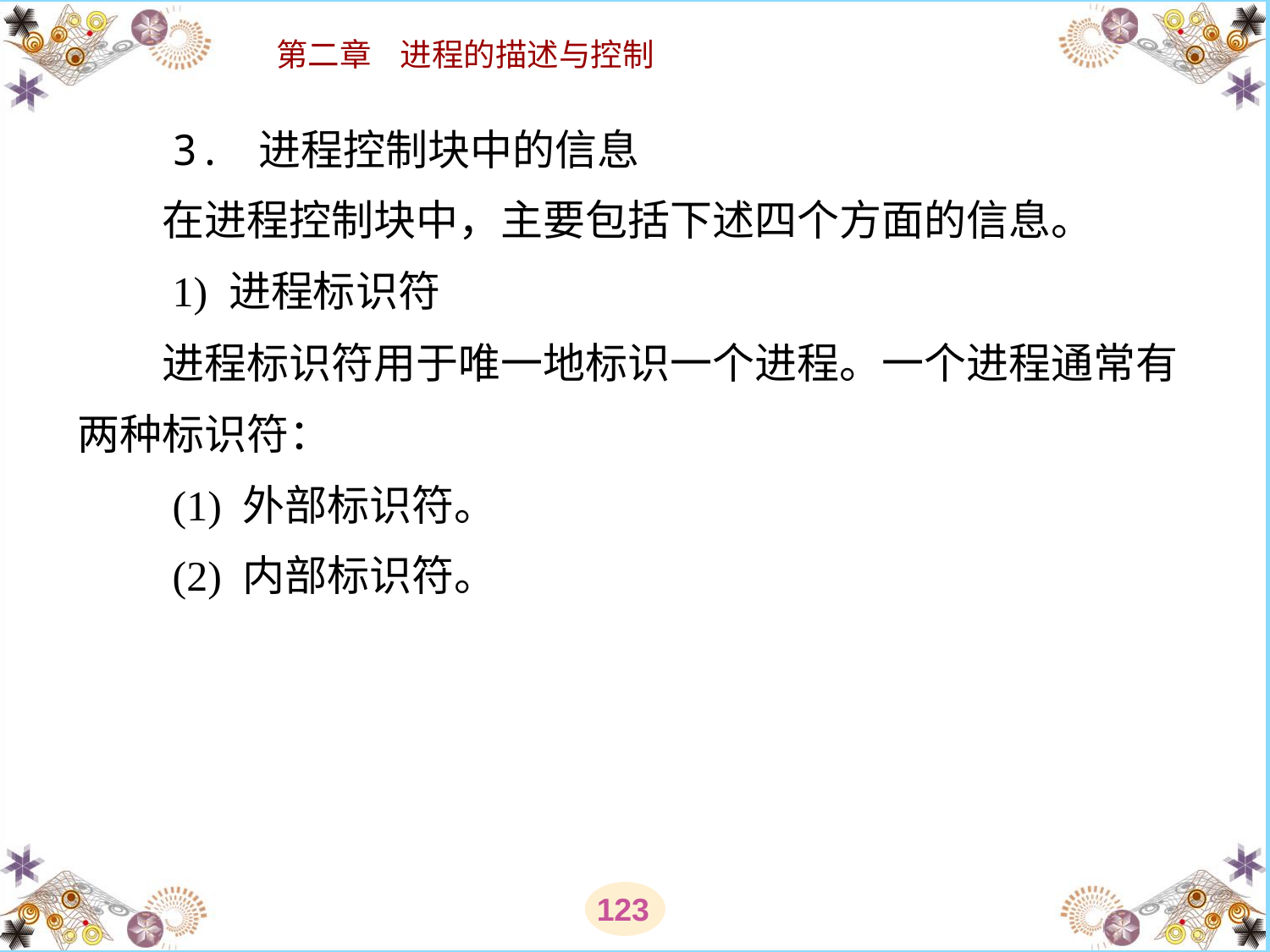

# 3. 进程控制块中的信息 　　在进程控制块中，主要包括下述四个方面的信息。 　　1) 进程标识符 　　进程标识符用于唯一地标识一个进程。一个进程通常有两种标识符： 　　(1) 外部标识符。 　　(2) 内部标识符。